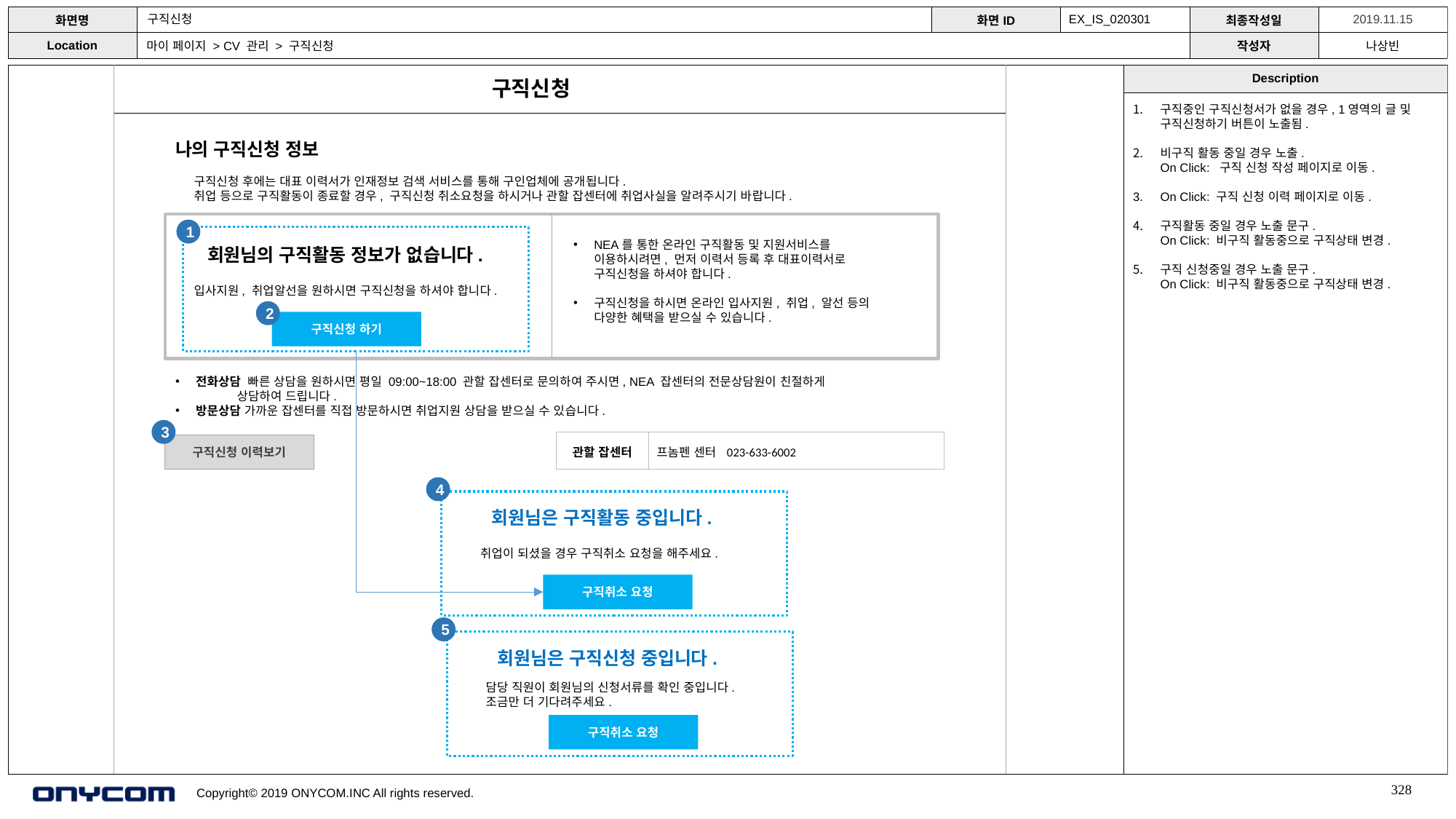

구직신청
EX_IS_020301
마이 페이지 > CV 관리 > 구직신청
구직신청

구직중인 구직신청서가 없을 경우, 1영역의 글 및 구직신청하기 버튼이 노출됨.

비구직 활동 중일 경우 노출.
On Click:  구직 신청 작성 페이지로 이동.

On Click: 구직 신청 이력 페이지로 이동.

구직활동 중일 경우 노출 문구.
On Click: 비구직 활동중으로 구직상태 변경.

구직 신청중일 경우 노출 문구.
On Click: 비구직 활동중으로 구직상태 변경.
나의 구직신청 정보
구직신청 후에는 대표 이력서가 인재정보 검색 서비스를 통해 구인업체에 공개됩니다.
취업 등으로 구직활동이 종료할 경우, 구직신청 취소요청을 하시거나 관할 잡센터에 취업사실을 알려주시기 바랍니다.

1

NEA를 통한 온라인 구직활동 및 지원서비스를 이용하시려면, 먼저 이력서 등록 후 대표이력서로 구직신청을 하셔야 합니다.

구직신청을 하시면 온라인 입사지원, 취업, 알선 등의 다양한 혜택을 받으실 수 있습니다.

회원님의 구직활동 정보가 없습니다.
입사지원, 취업알선을 원하시면 구직신청을 하셔야 합니다.
2
구직신청 하기
전화상담  빠른 상담을 원하시면 평일 09:00~18:00 관할 잡센터로 문의하여 주시면, NEA 잡센터의 전문상담원이 친절하게
                 상담하여 드립니다.
방문상담 가까운 잡센터를 직접 방문하시면 취업지원 상담을 받으실 수 있습니다.
3
| 관할 잡센터 | 프놈펜 센터 023-633-6002 |
| --- | --- |
구직신청 이력보기
4

회원님은 구직활동 중입니다.
취업이 되셨을 경우 구직취소 요청을 해주세요.
구직취소 요청
5

회원님은 구직신청 중입니다.
담당 직원이 회원님의 신청서류를 확인 중입니다.
조금만 더 기다려주세요.
구직취소 요청
328